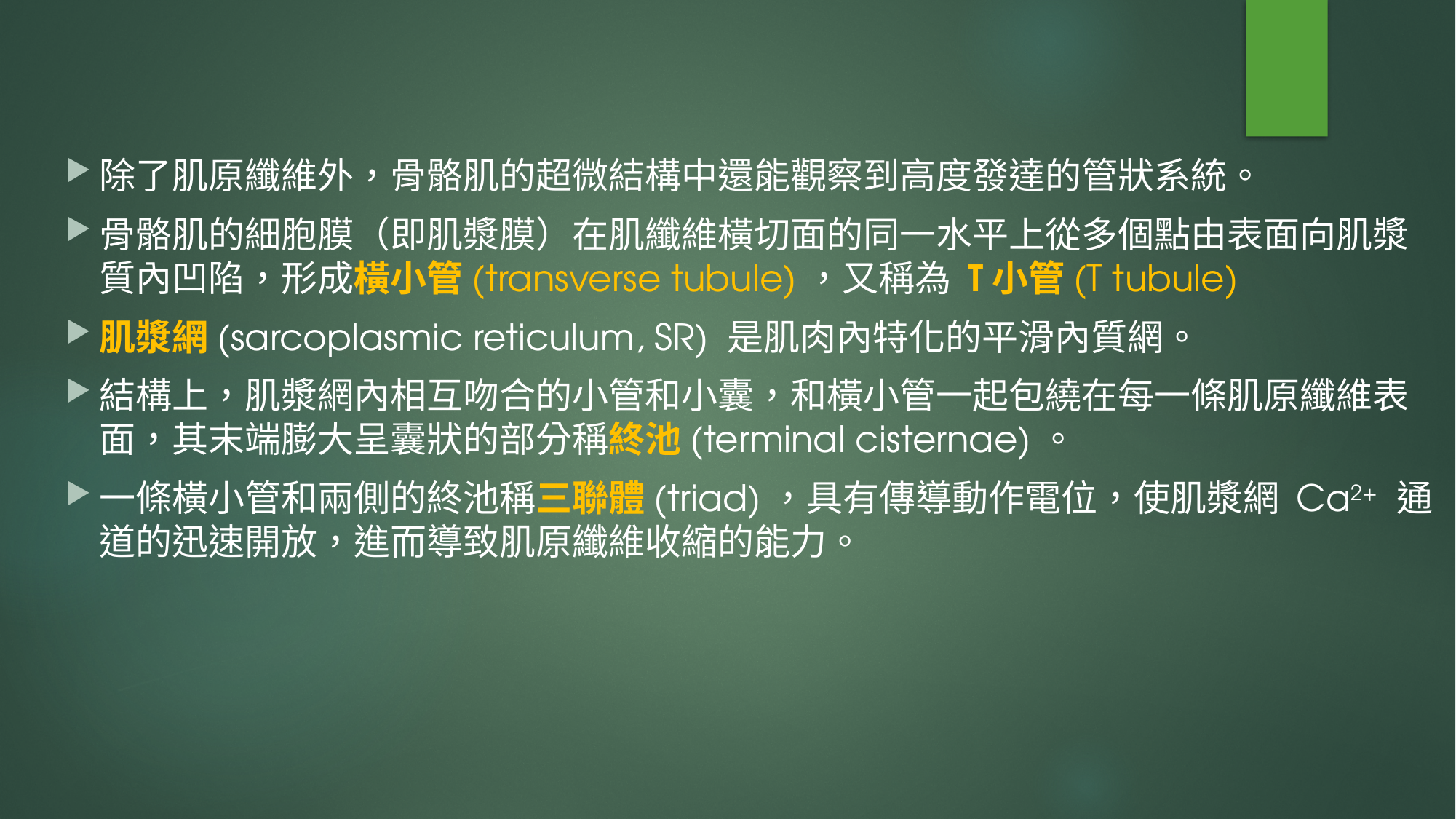

除了肌原纖維外，骨骼肌的超微結構中還能觀察到高度發達的管狀系統。
骨骼肌的細胞膜（即肌漿膜）在肌纖維橫切面的同一水平上從多個點由表面向肌漿質內凹陷，形成橫小管(transverse tubule)，又稱為 T小管(T tubule)
肌漿網(sarcoplasmic reticulum, SR) 是肌肉內特化的平滑內質網。
結構上，肌漿網內相互吻合的小管和小囊，和橫小管一起包繞在每一條肌原纖維表面，其末端膨大呈囊狀的部分稱終池(terminal cisternae)。
一條橫小管和兩側的終池稱三聯體(triad)，具有傳導動作電位，使肌漿網 Ca2+ 通道的迅速開放，進而導致肌原纖維收縮的能力。